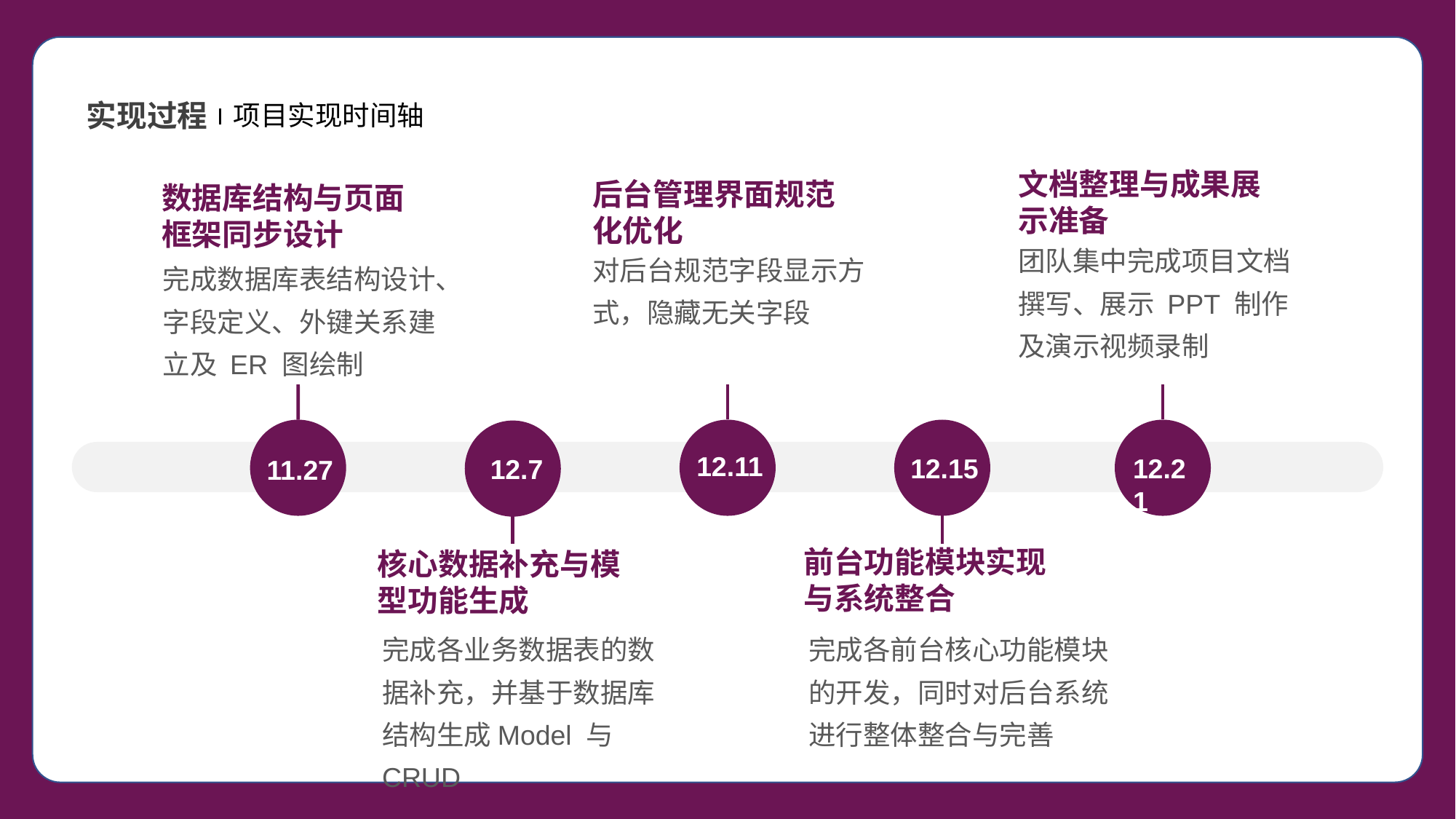

实现过程
项目实现时间轴
文档整理与成果展示准备
后台管理界面规范化优化
数据库结构与页面框架同步设计
团队集中完成项目文档撰写、展示 PPT 制作及演示视频录制
对后台规范字段显示方式，隐藏无关字段
完成数据库表结构设计、字段定义、外键关系建立及 ER 图绘制

12.11
12.15
12.21
12.7
11.27
前台功能模块实现与系统整合
核心数据补充与模型功能生成
完成各业务数据表的数据补充，并基于数据库结构生成Model 与 CRUD
完成各前台核心功能模块的开发，同时对后台系统进行整体整合与完善